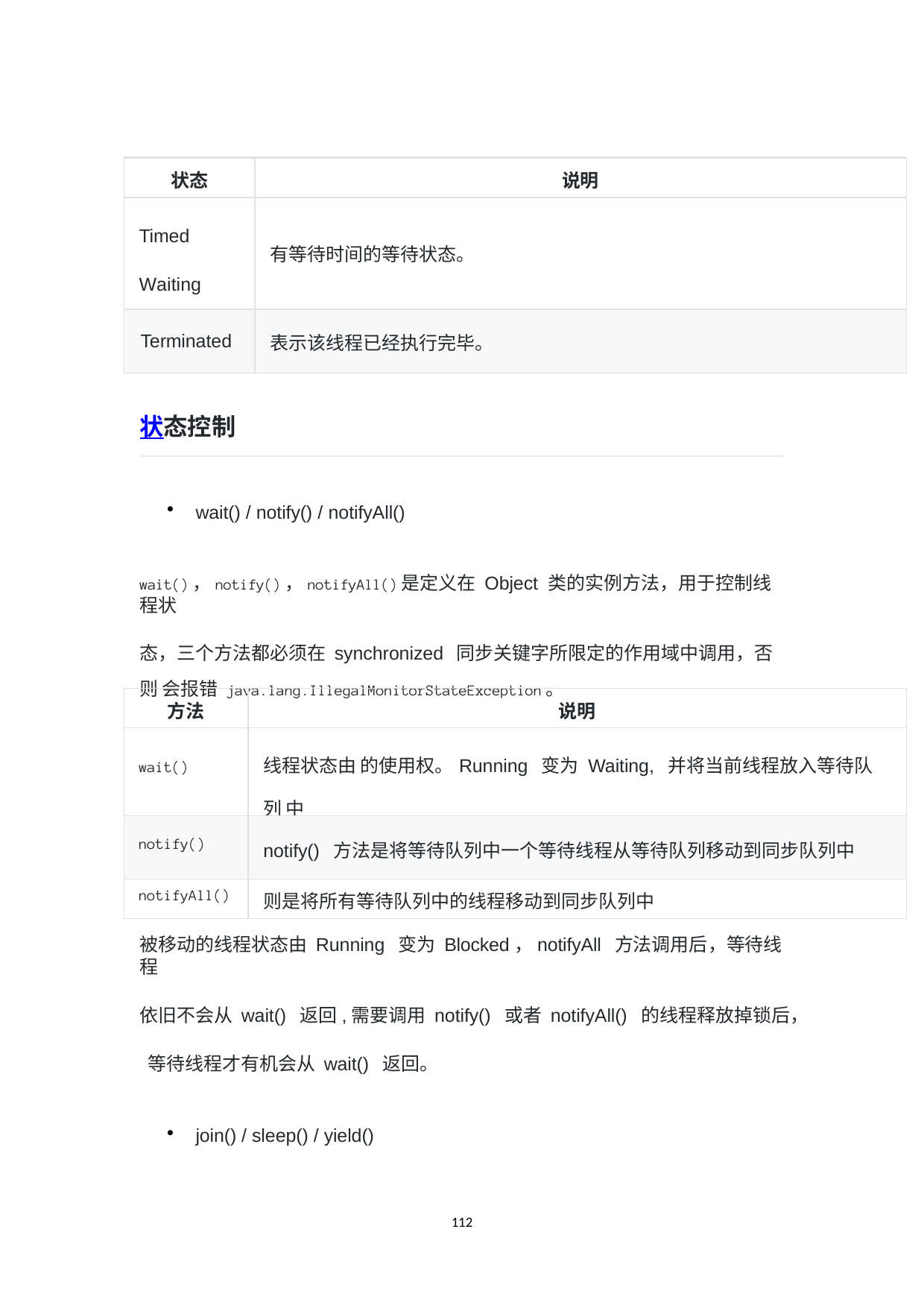

| 状态 | 说明 |
| --- | --- |
| Timed Waiting | 有等待时间的等待状态。 |
| Terminated | 表示该线程已经执行完毕。 |
状态控制

wait() / notify() / notifyAll()

wait()，notify()，notifyAll()是定义在 Object 类的实例方法，用于控制线程状
态，三个方法都必须在 synchronized 同步关键字所限定的作用域中调用，否则 会报错 java.lang.IllegalMonitorStateException。

| 方法 | 说明 |
| --- | --- |
| wait() | 线程状态由 的使用权。Running 变为 Waiting, 并将当前线程放入等待队列 中 |
| notify() | notify() 方法是将等待队列中一个等待线程从等待队列移动到同步队列中 |
| notifyAll() | 则是将所有等待队列中的线程移动到同步队列中 |
被移动的线程状态由 Running 变为 Blocked，notifyAll 方法调用后，等待线程
依旧不会从 wait() 返回,需要调用 notify() 或者 notifyAll() 的线程释放掉锁后，  等待线程才有机会从 wait() 返回。

join() / sleep() / yield()
112